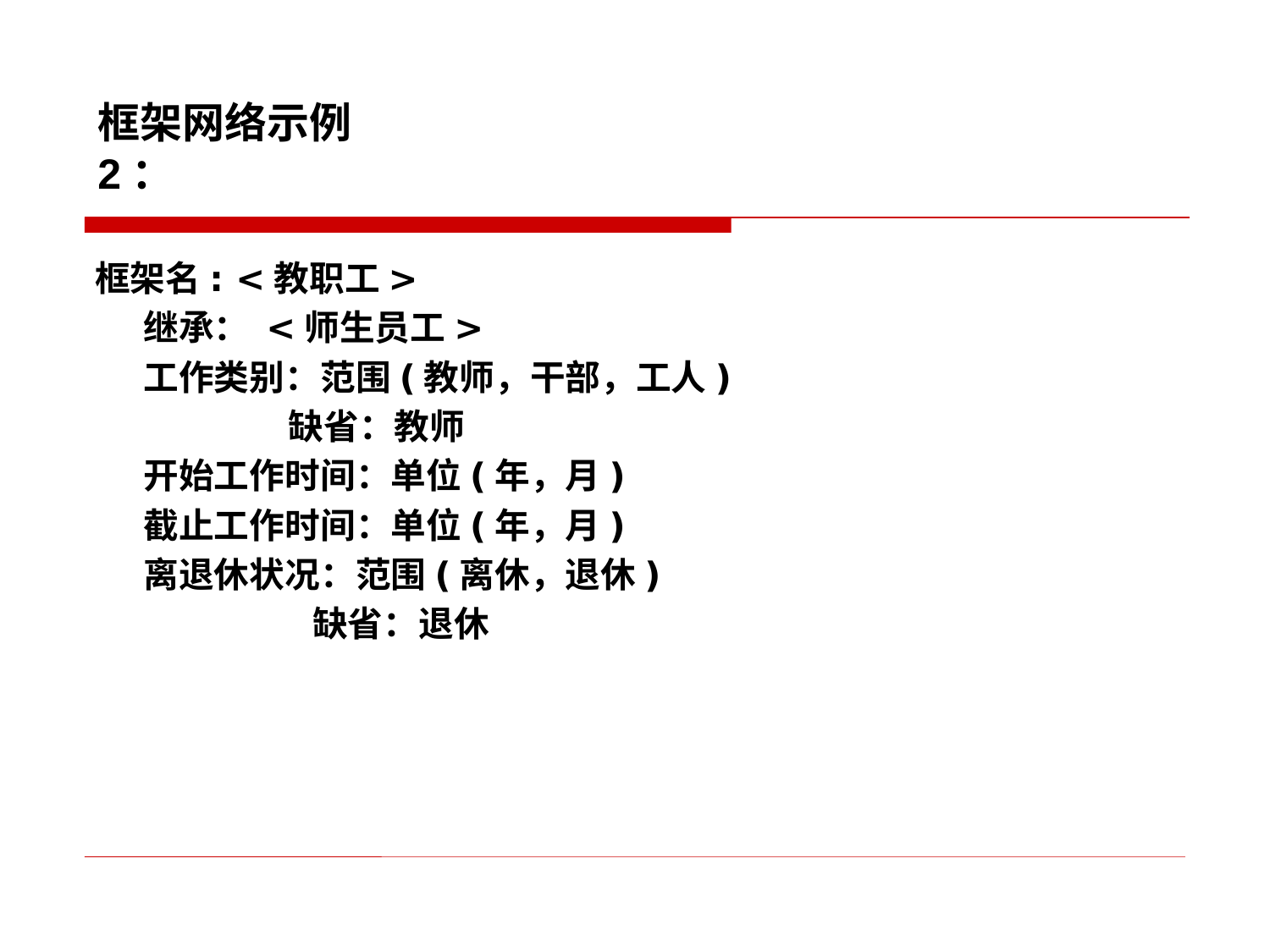

# 框架网络示例2：
框架名: <教职工>
     继承： <师生员工>
     工作类别：范围(教师，干部，工人)
                       缺省：教师
     开始工作时间：单位(年，月)
     截止工作时间：单位(年，月)
     离退休状况：范围(离休，退休)
                          缺省：退休